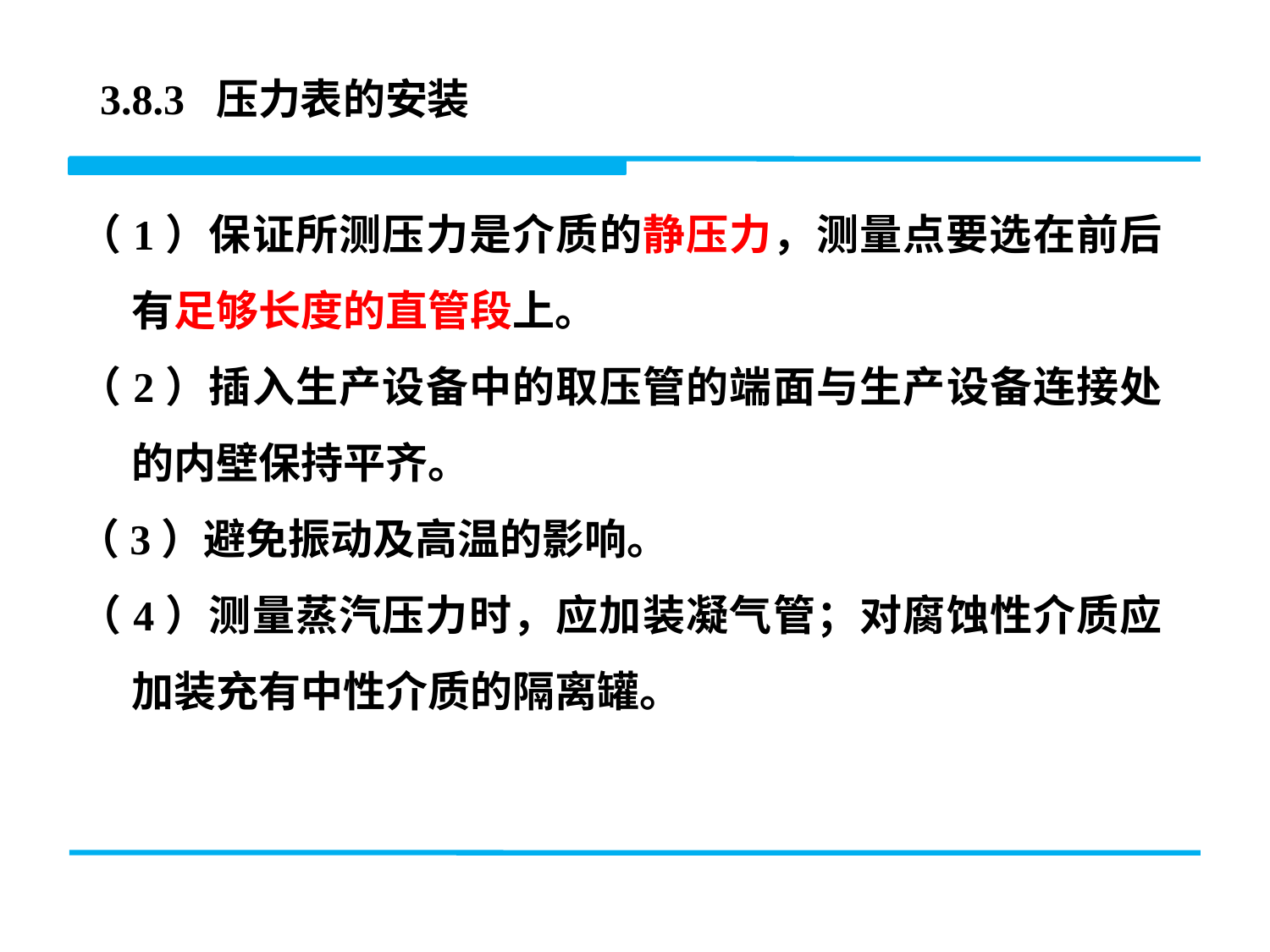

3.8.3  压力表的安装

 （1）保证所测压力是介质的静压力，测量点要选在前后有足够长度的直管段上。
 （2）插入生产设备中的取压管的端面与生产设备连接处的内壁保持平齐。
 （3）避免振动及高温的影响。
 （4）测量蒸汽压力时，应加装凝气管；对腐蚀性介质应加装充有中性介质的隔离罐。